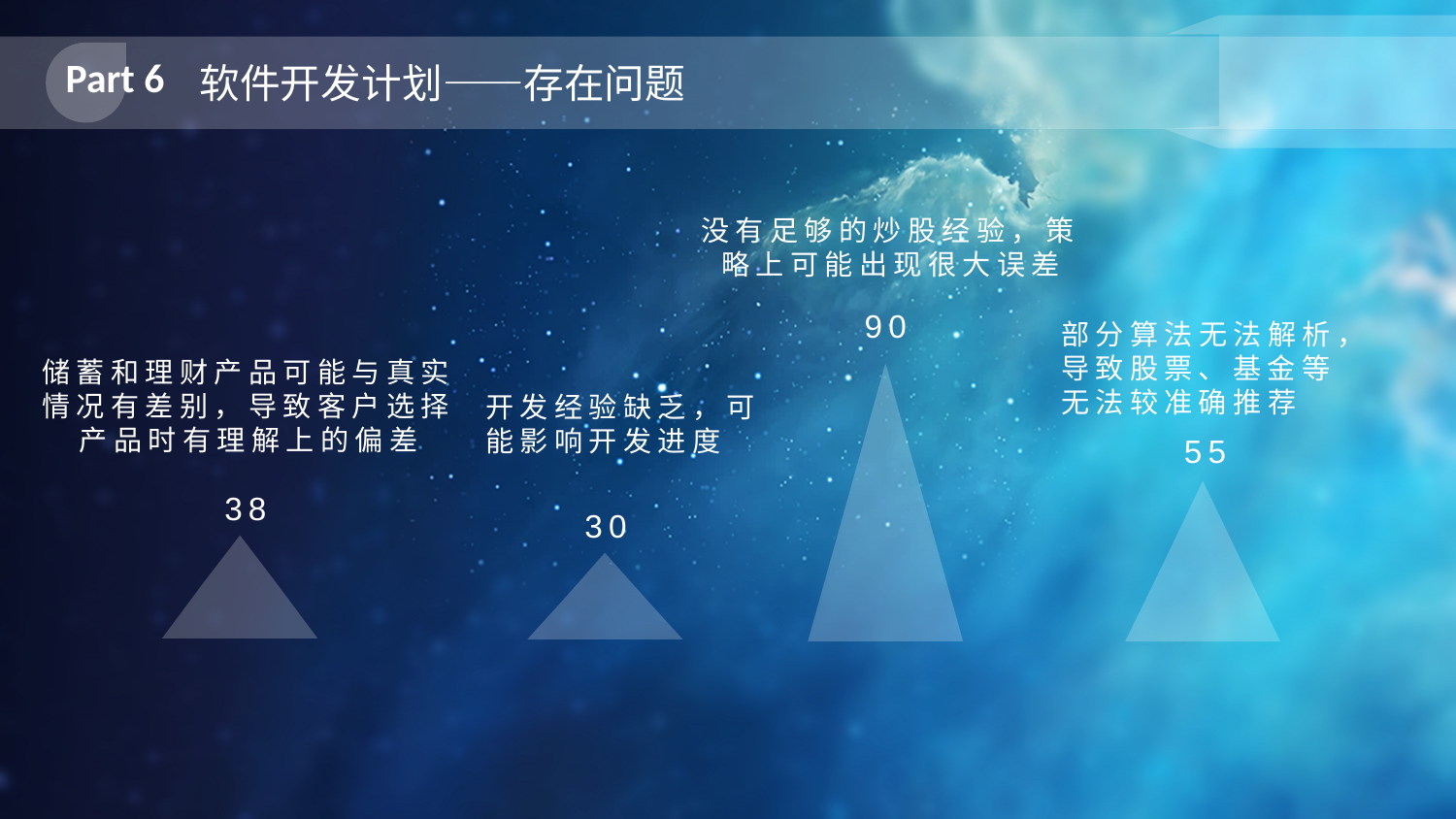

Part 6
软件开发计划——存在问题
没有足够的炒股经验，策略上可能出现很大误差
90
部分算法无法解析，导致股票、基金等无法较准确推荐
储蓄和理财产品可能与真实情况有差别，导致客户选择产品时有理解上的偏差

开发经验缺乏，可能影响开发进度
55

38
30